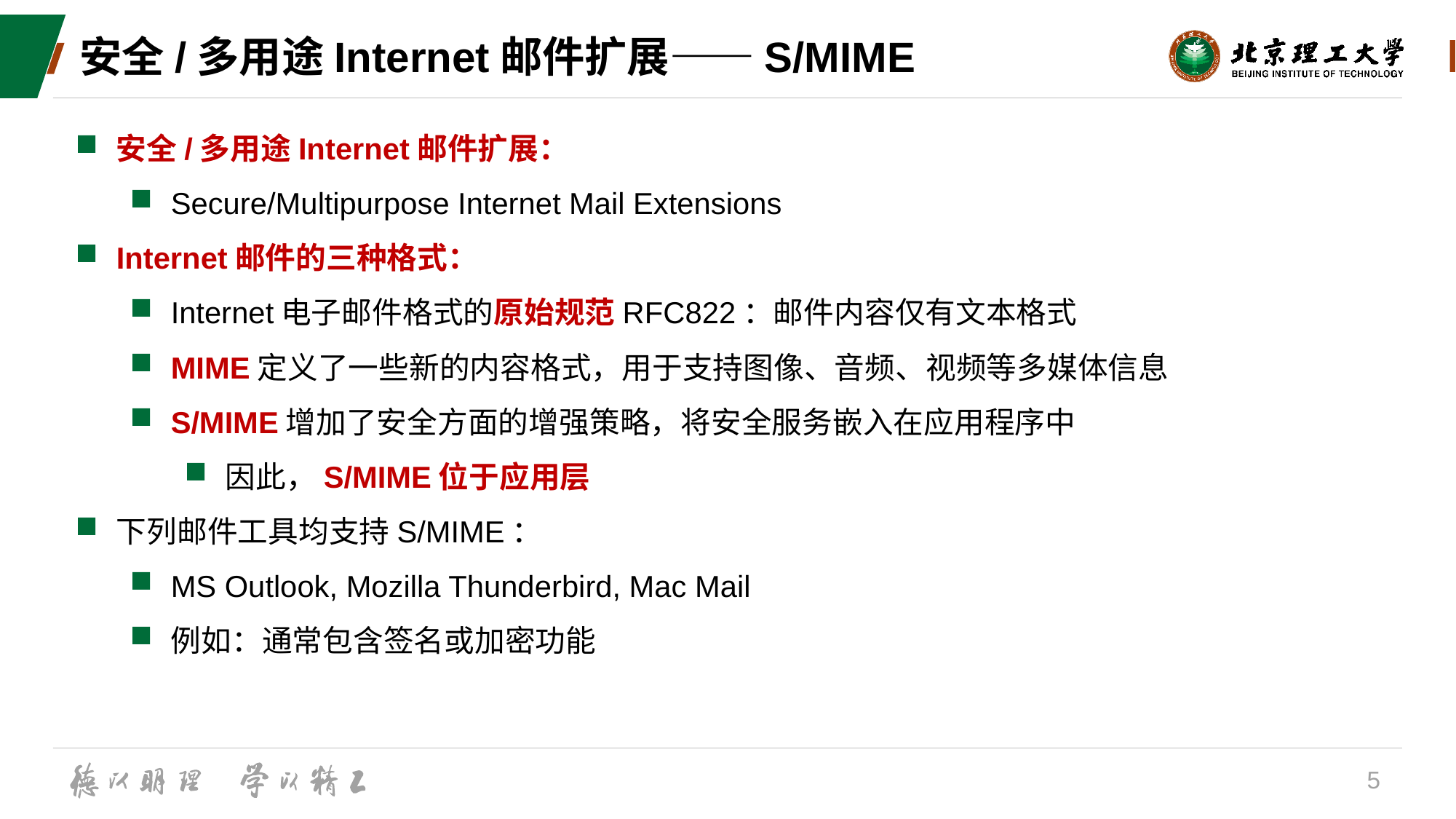

# 安全/多用途Internet邮件扩展——S/MIME
安全/多用途Internet邮件扩展：
Secure/Multipurpose Internet Mail Extensions
Internet邮件的三种格式：
Internet电子邮件格式的原始规范RFC822：邮件内容仅有文本格式
MIME定义了一些新的内容格式，用于支持图像、音频、视频等多媒体信息
S/MIME增加了安全方面的增强策略，将安全服务嵌入在应用程序中
因此，S/MIME位于应用层
下列邮件工具均支持S/MIME：
MS Outlook, Mozilla Thunderbird, Mac Mail
例如：通常包含签名或加密功能